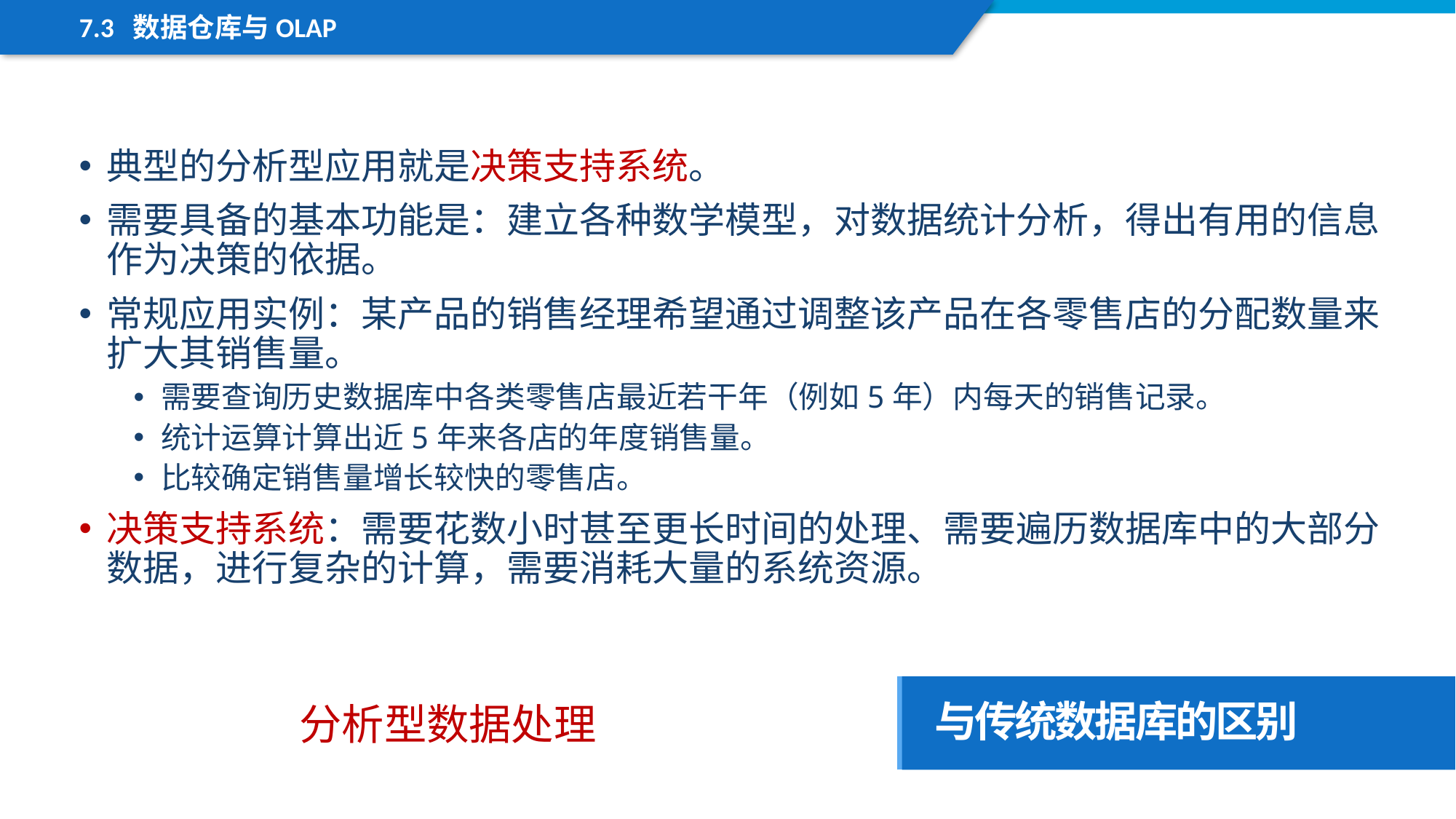

7.3  数据仓库与OLAP
典型的分析型应用就是决策支持系统。
需要具备的基本功能是：建立各种数学模型，对数据统计分析，得出有用的信息作为决策的依据。
常规应用实例：某产品的销售经理希望通过调整该产品在各零售店的分配数量来扩大其销售量。
需要查询历史数据库中各类零售店最近若干年（例如5年）内每天的销售记录。
统计运算计算出近5年来各店的年度销售量。
比较确定销售量增长较快的零售店。
决策支持系统：需要花数小时甚至更长时间的处理、需要遍历数据库中的大部分数据，进行复杂的计算，需要消耗大量的系统资源。
与传统数据库的区别
分析型数据处理